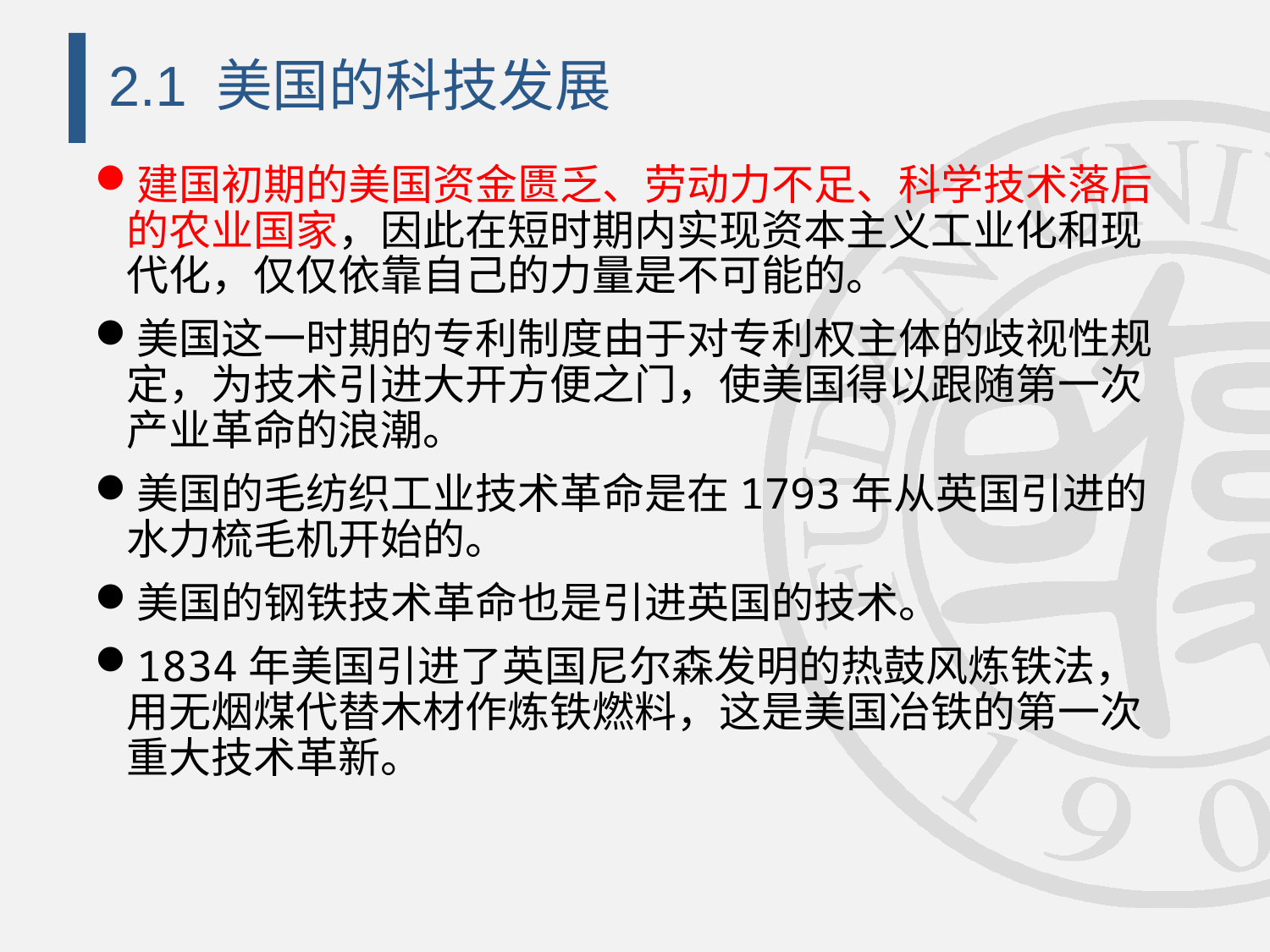

# 2.1 美国的科技发展
建国初期的美国资金匮乏、劳动力不足、科学技术落后的农业国家，因此在短时期内实现资本主义工业化和现代化，仅仅依靠自己的力量是不可能的。
美国这一时期的专利制度由于对专利权主体的歧视性规定，为技术引进大开方便之门，使美国得以跟随第一次产业革命的浪潮。
美国的毛纺织工业技术革命是在1793年从英国引进的水力梳毛机开始的。
美国的钢铁技术革命也是引进英国的技术。
1834年美国引进了英国尼尔森发明的热鼓风炼铁法，用无烟煤代替木材作炼铁燃料，这是美国冶铁的第一次重大技术革新。